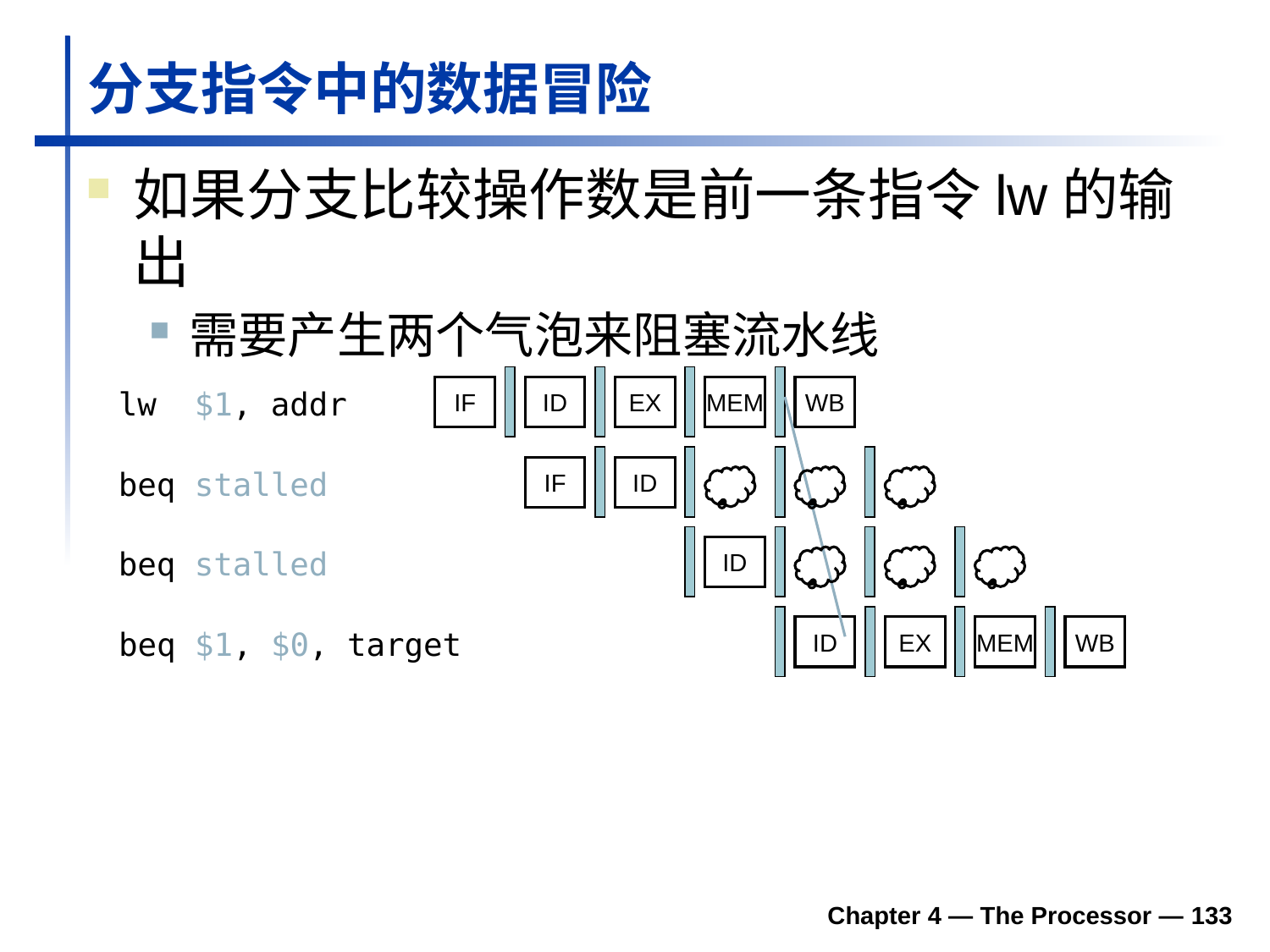

# 分支指令中的数据冒险
如果分支比较操作数是前一条指令lw的输出
需要产生两个气泡来阻塞流水线

IF
ID
EX
MEM
WB
lw  $1, addr

IF
ID
beq stalled

ID
beq stalled

ID
EX
MEM
WB
beq $1, $0, target
Chapter 4 — The Processor — 133